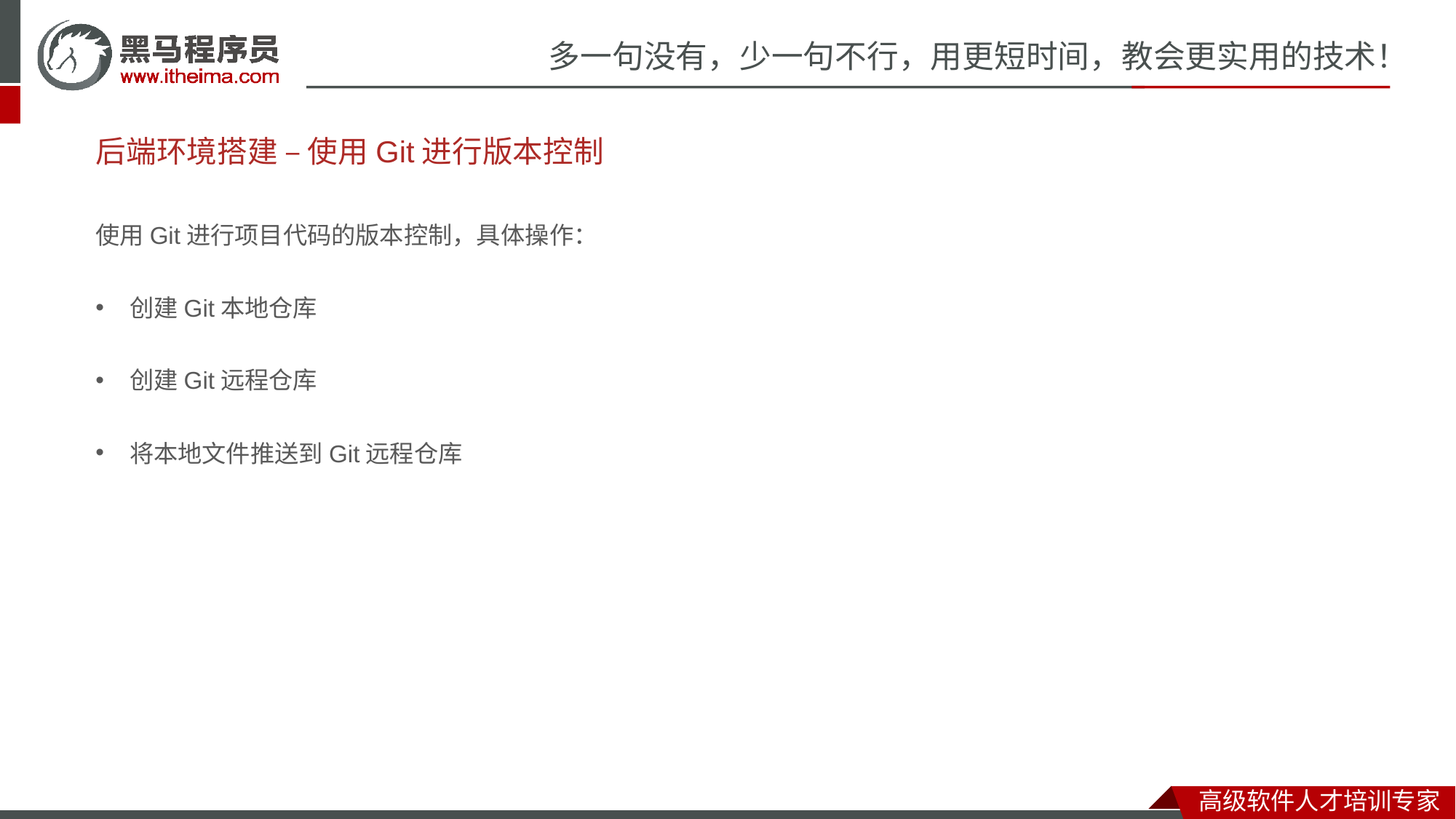

# 后端环境搭建 – 使用Git进行版本控制
使用Git进行项目代码的版本控制，具体操作：
创建Git本地仓库
创建Git远程仓库
将本地文件推送到Git远程仓库